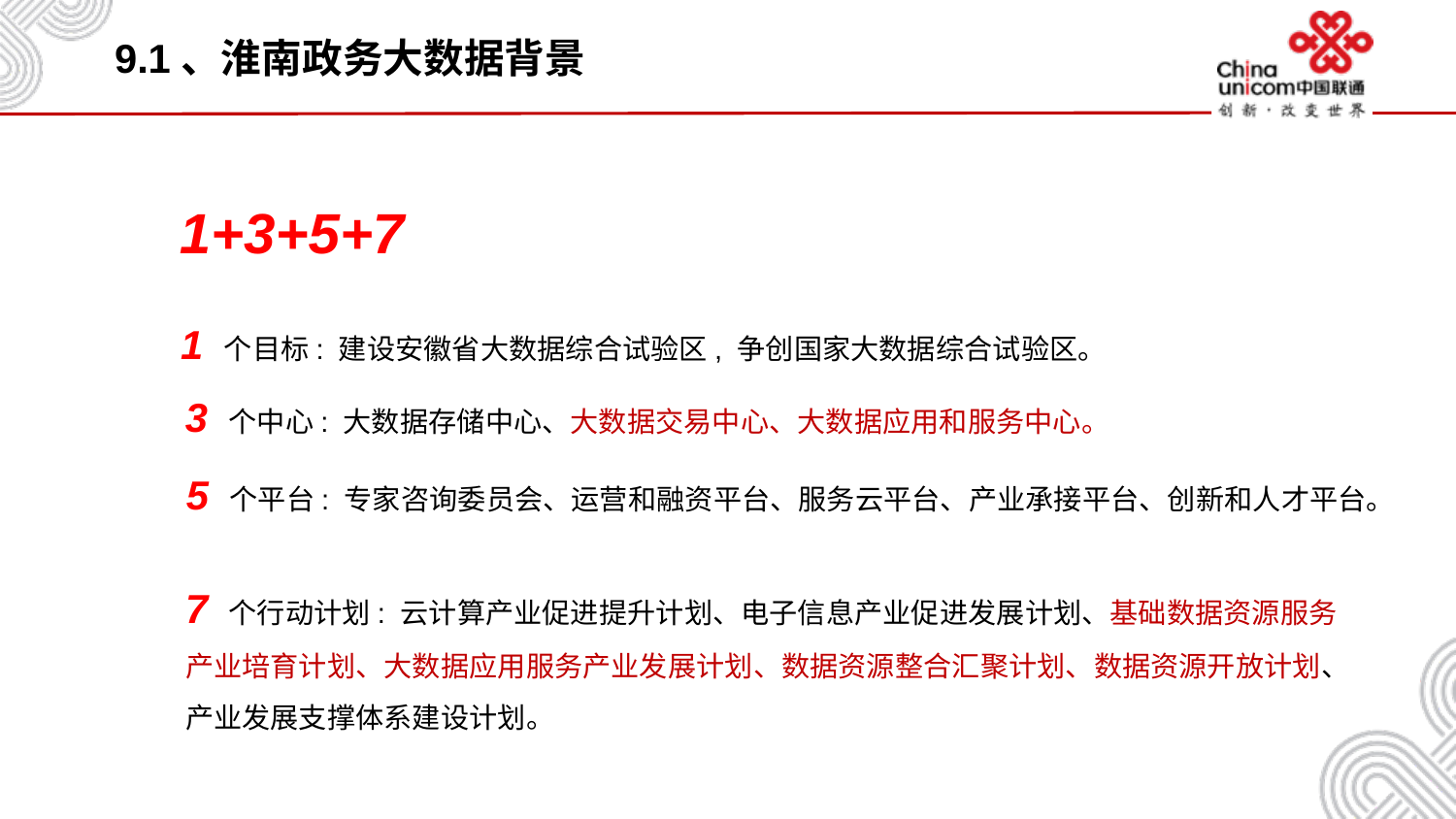

# 9.1、淮南政务大数据背景
1+3+5+7
1 个目标: 建设安徽省大数据综合试验区, 争创国家大数据综合试验区。
3 个中心: 大数据存储中心、大数据交易中心、大数据应用和服务中心。
5 个平台: 专家咨询委员会、运营和融资平台、服务云平台、产业承接平台、创新和人才平台。
7 个行动计划: 云计算产业促进提升计划、电子信息产业促进发展计划、基础数据资源服务产业培育计划、大数据应用服务产业发展计划、数据资源整合汇聚计划、数据资源开放计划、产业发展支撑体系建设计划。